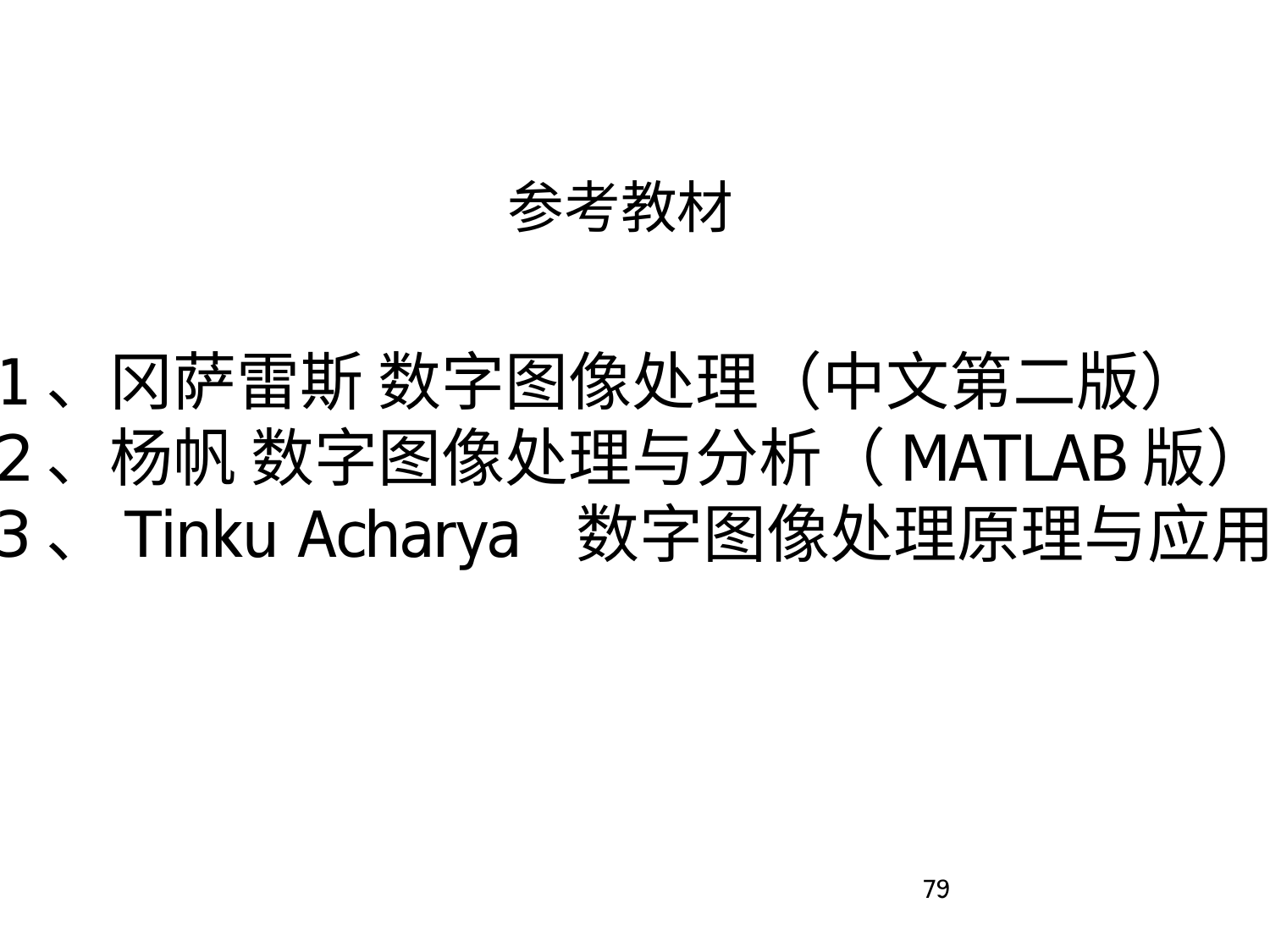

参考教材
1、冈萨雷斯 数字图像处理（中文第二版）
2、杨帆 数字图像处理与分析（MATLAB版）
3、Tinku Acharya  数字图像处理原理与应用
79